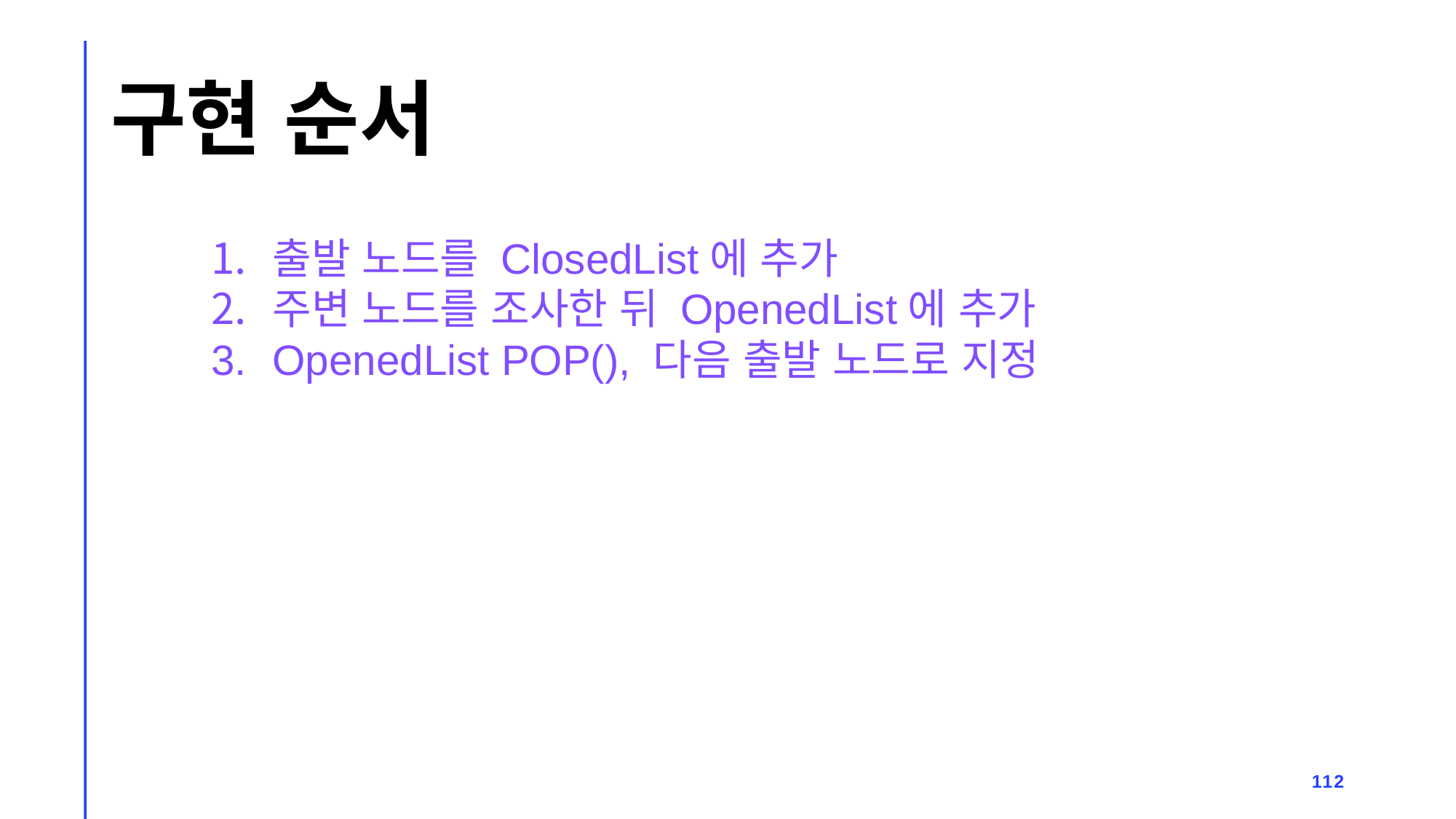

# 구현 순서
출발 노드를 ClosedList에 추가
주변 노드를 조사한 뒤 OpenedList에 추가
OpenedList POP(), 다음 출발 노드로 지정

112